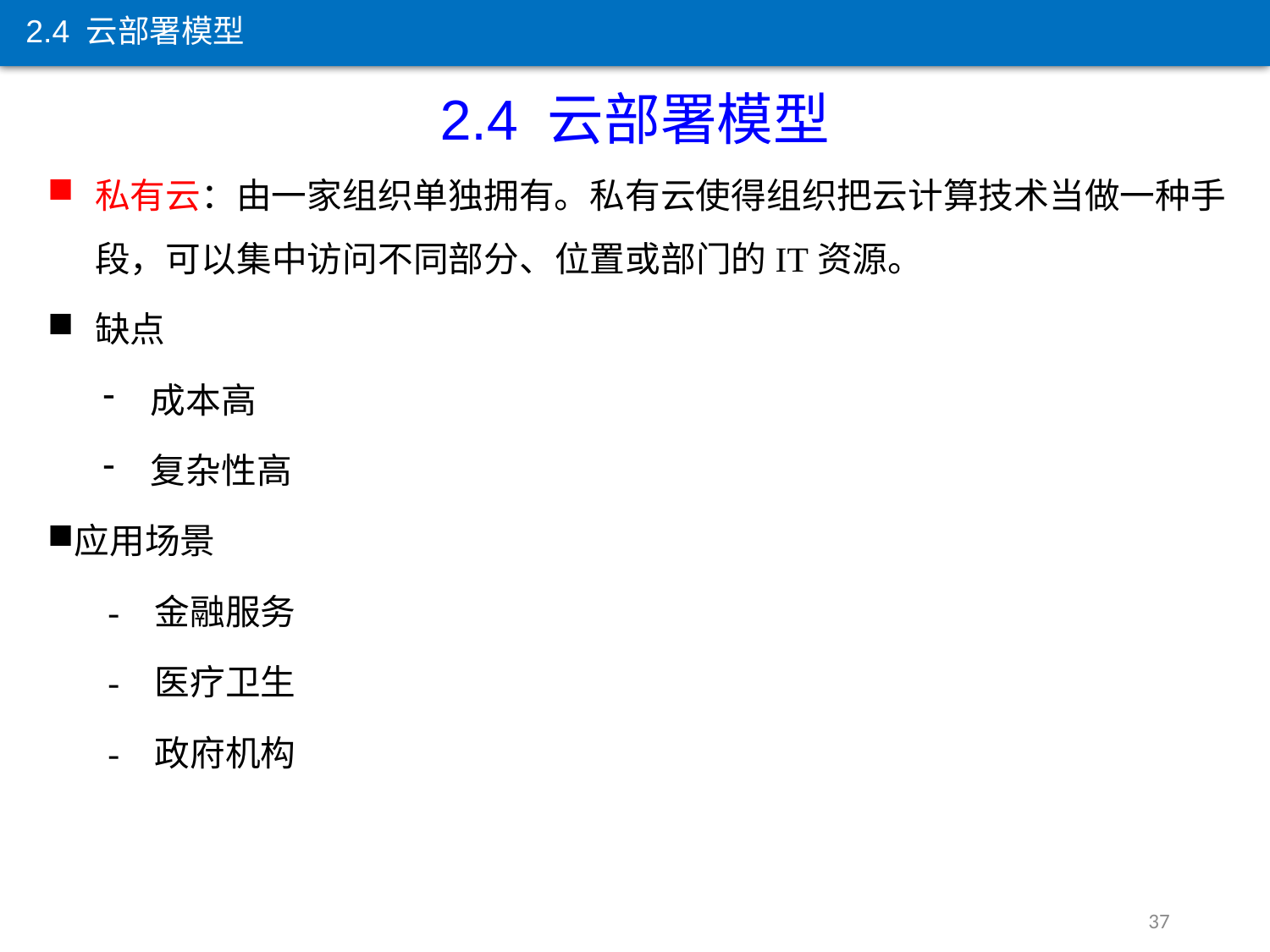

2.4 云部署模型
2.4 云部署模型
私有云：由一家组织单独拥有。私有云使得组织把云计算技术当做一种手段，可以集中访问不同部分、位置或部门的IT资源。
缺点
成本高
复杂性高
应用场景
     -   金融服务
     -   医疗卫生
     -   政府机构
37